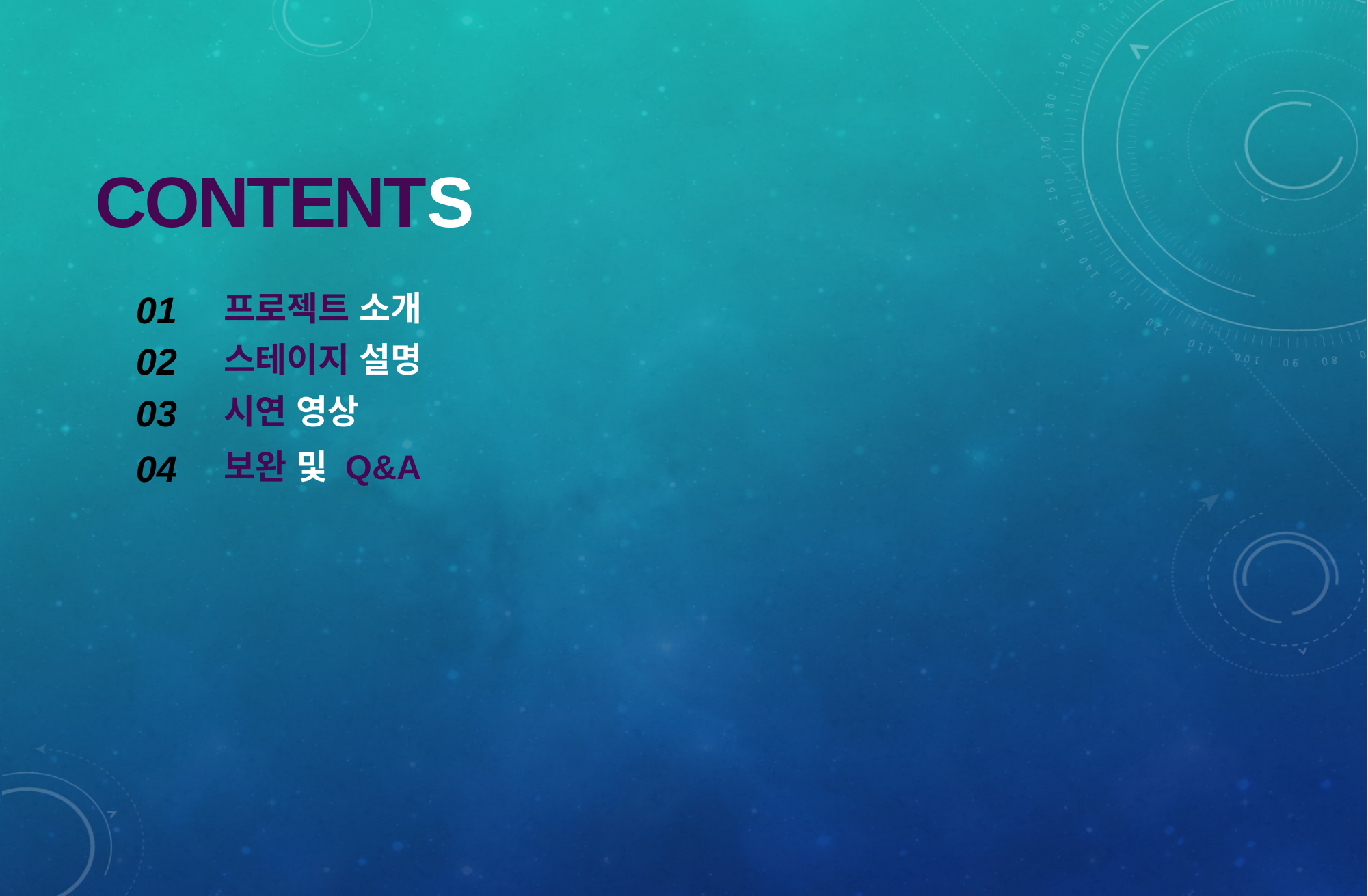

CONTENTS
01
프로젝트 소개
02
스테이지 설명
03
시연 영상
04
보완 및 Q&A